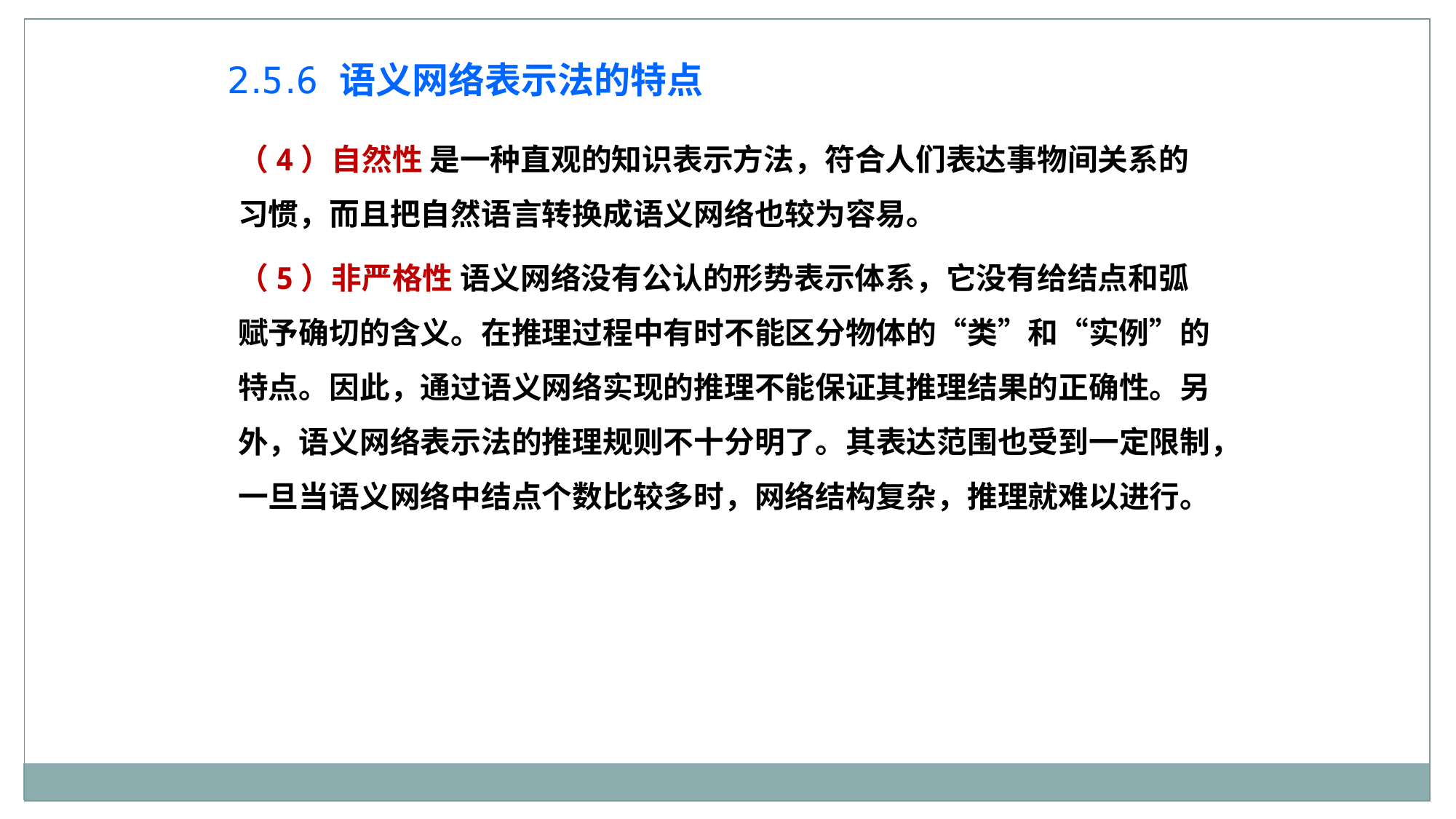

2.5.6 语义网络表示法的特点
（4）自然性 是一种直观的知识表示方法，符合人们表达事物间关系的习惯，而且把自然语言转换成语义网络也较为容易。
（5）非严格性 语义网络没有公认的形势表示体系，它没有给结点和弧赋予确切的含义。在推理过程中有时不能区分物体的“类”和“实例”的特点。因此，通过语义网络实现的推理不能保证其推理结果的正确性。另外，语义网络表示法的推理规则不十分明了。其表达范围也受到一定限制，一旦当语义网络中结点个数比较多时，网络结构复杂，推理就难以进行。